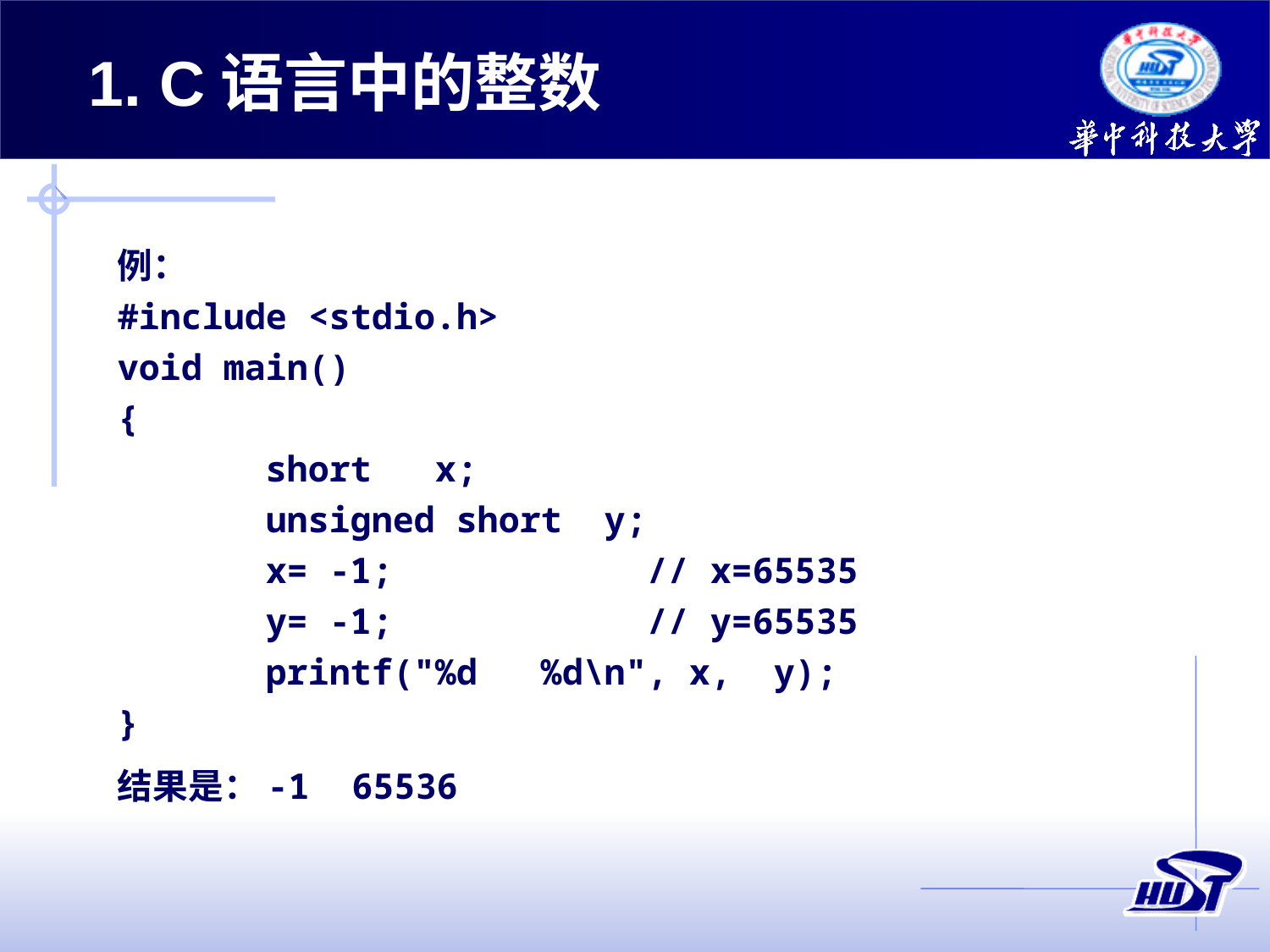

1. C语言中的整数
例：
#include <stdio.h>
void main()
{
       short   x;
       unsigned short  y;
       x= -1;            // x=65535
       y= -1;            // y=65535
       printf("%d   %d\n", x,  y);
}
结果是：-1  65536